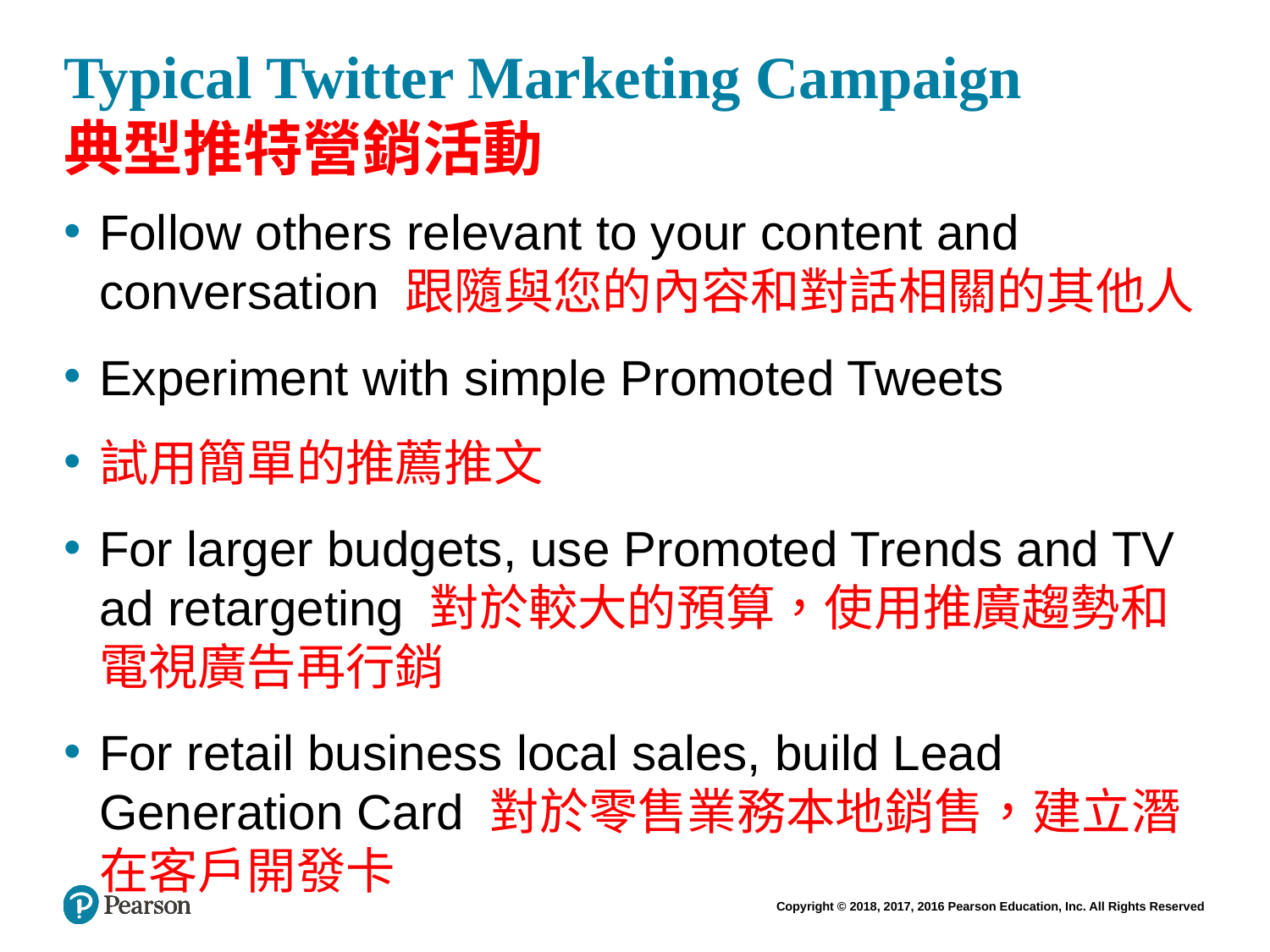

# Typical Twitter Marketing Campaign 典型推特營銷活動
Follow others relevant to your content and conversation 跟隨與您的內容和對話相關的其他人
Experiment with simple Promoted Tweets
試用簡單的推薦推文
For larger budgets, use Promoted Trends and TV ad retargeting 對於較大的預算，使用推廣趨勢和電視廣告再行銷
For retail business local sales, build Lead Generation Card 對於零售業務本地銷售，建立潛在客戶開發卡